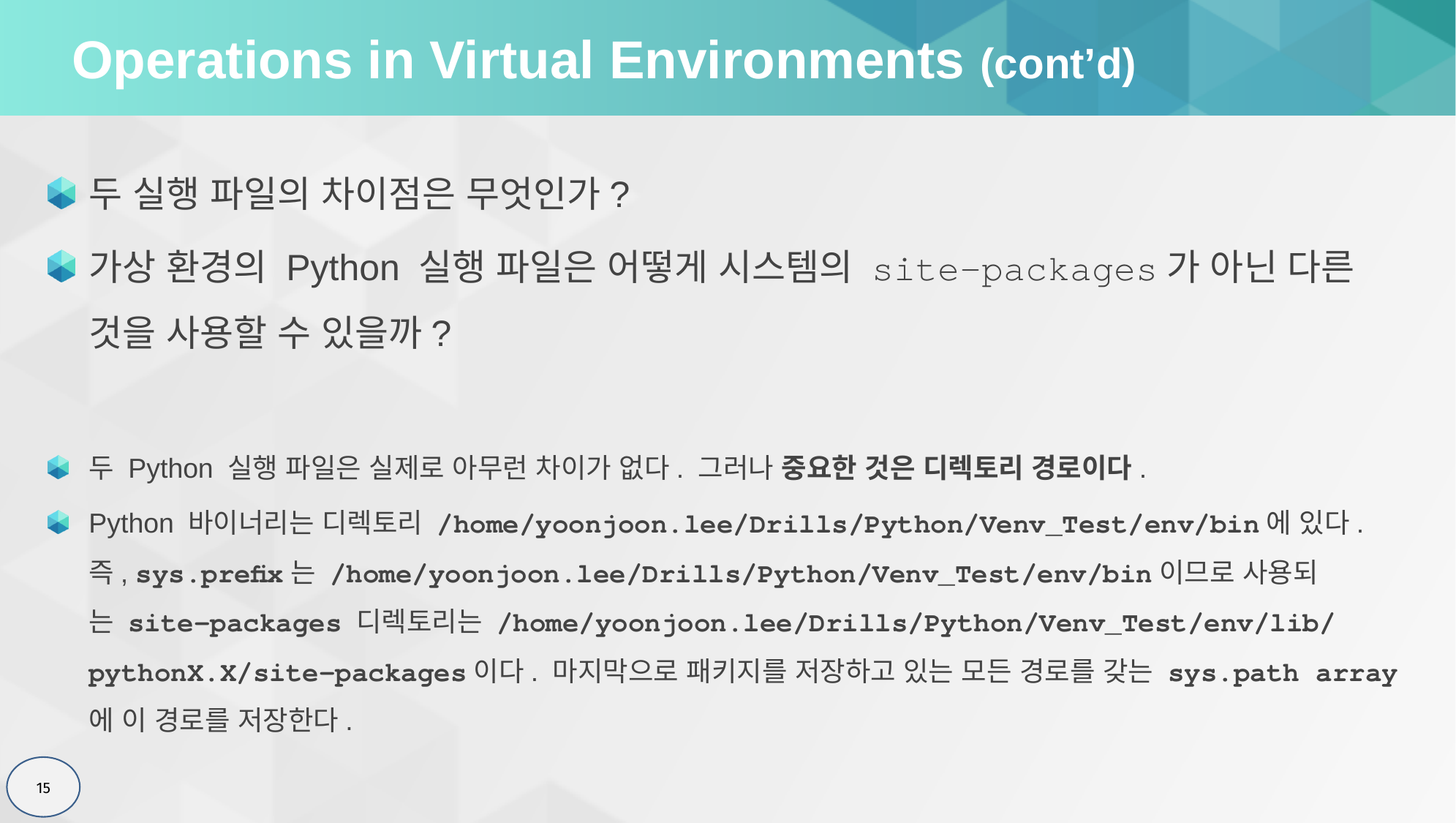

# Operations in Virtual Environments (cont’d)
두 실행 파일의 차이점은 무엇인가?
가상 환경의 Python 실행 파일은 어떻게 시스템의 site-packages가 아닌 다른 것을 사용할 수 있을까?

두 Python 실행 파일은 실제로 아무런 차이가 없다. 그러나 중요한 것은 디렉토리 경로이다.
Python 바이너리는 디렉토리 /home/yoonjoon.lee/Drills/Python/Venv_Test/env/bin에 있다. 즉, sys.prefix는 /home/yoonjoon.lee/Drills/Python/Venv_Test/env/bin이므로 사용되는 site-packages 디렉토리는 /home/yoonjoon.lee/Drills/Python/Venv_Test/env/lib/pythonX.X/site-packages이다. 마지막으로 패키지를 저장하고 있는 모든 경로를 갖는 sys.path array에 이 경로를 저장한다.